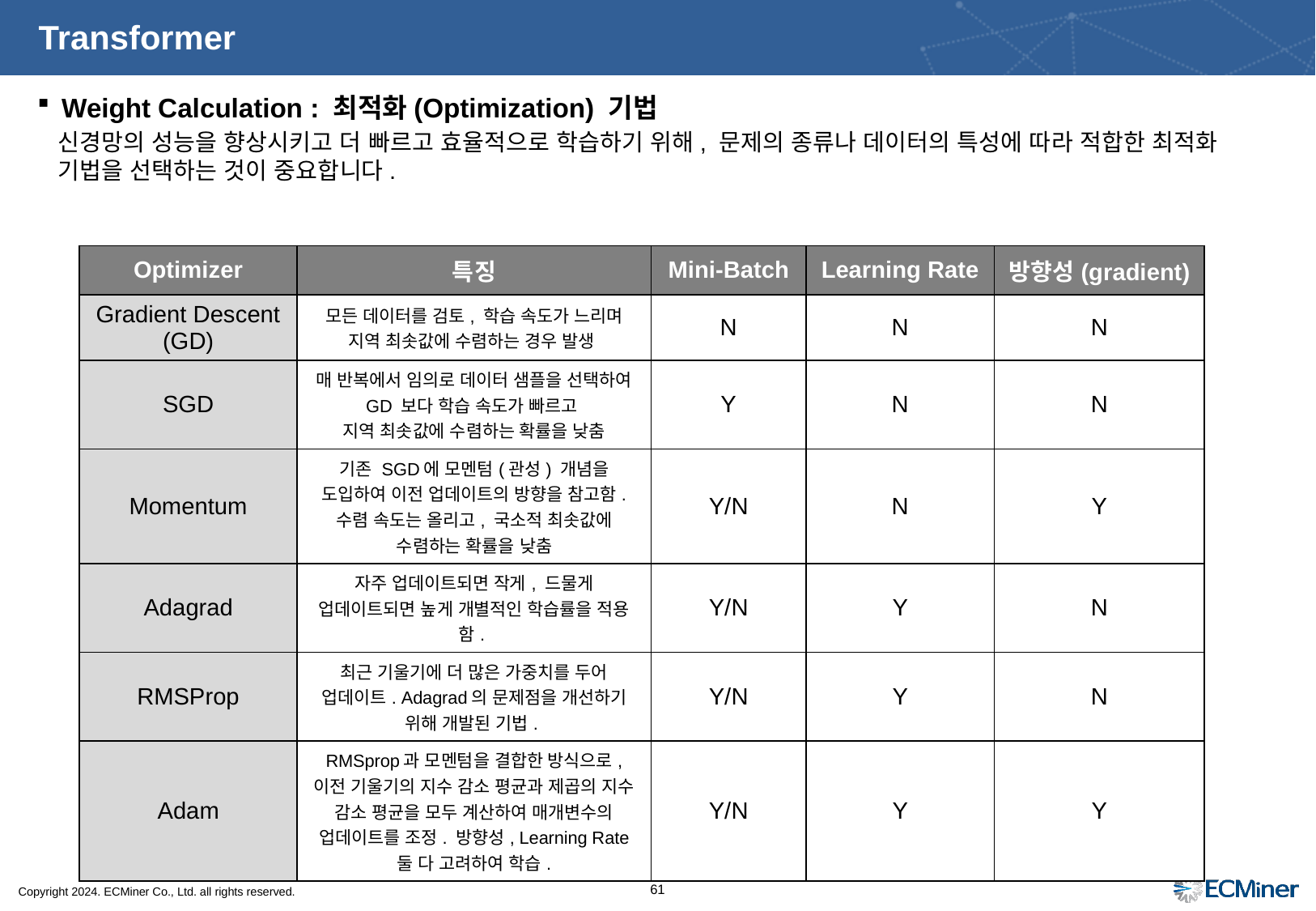

# Transformer

Weight Calculation : 최적화(Optimization) 기법
신경망의 성능을 향상시키고 더 빠르고 효율적으로 학습하기 위해, 문제의 종류나 데이터의 특성에 따라 적합한 최적화 기법을 선택하는 것이 중요합니다.
| Optimizer | 특징 | Mini-Batch | Learning Rate | 방향성(gradient) |
| --- | --- | --- | --- | --- |
| Gradient Descent (GD) | 모든 데이터를 검토, 학습 속도가 느리며 지역 최솟값에 수렴하는 경우 발생 | N | N | N |
| SGD | 매 반복에서 임의로 데이터 샘플을 선택하여 GD 보다 학습 속도가 빠르고 지역 최솟값에 수렴하는 확률을 낮춤 | Y | N | N |
| Momentum | 기존 SGD에 모멘텀(관성) 개념을 도입하여 이전 업데이트의 방향을 참고함. 수렴 속도는 올리고, 국소적 최솟값에 수렴하는 확률을 낮춤 | Y/N | N | Y |
| Adagrad | 자주 업데이트되면 작게, 드물게 업데이트되면 높게 개별적인 학습률을 적용함. | Y/N | Y | N |
| RMSProp | 최근 기울기에 더 많은 가중치를 두어 업데이트. Adagrad의 문제점을 개선하기 위해 개발된 기법. | Y/N | Y | N |
| Adam | RMSprop과 모멘텀을 결합한 방식으로, 이전 기울기의 지수 감소 평균과 제곱의 지수 감소 평균을 모두 계산하여 매개변수의 업데이트를 조정. 방향성, Learning Rate 둘 다 고려하여 학습. | Y/N | Y | Y |